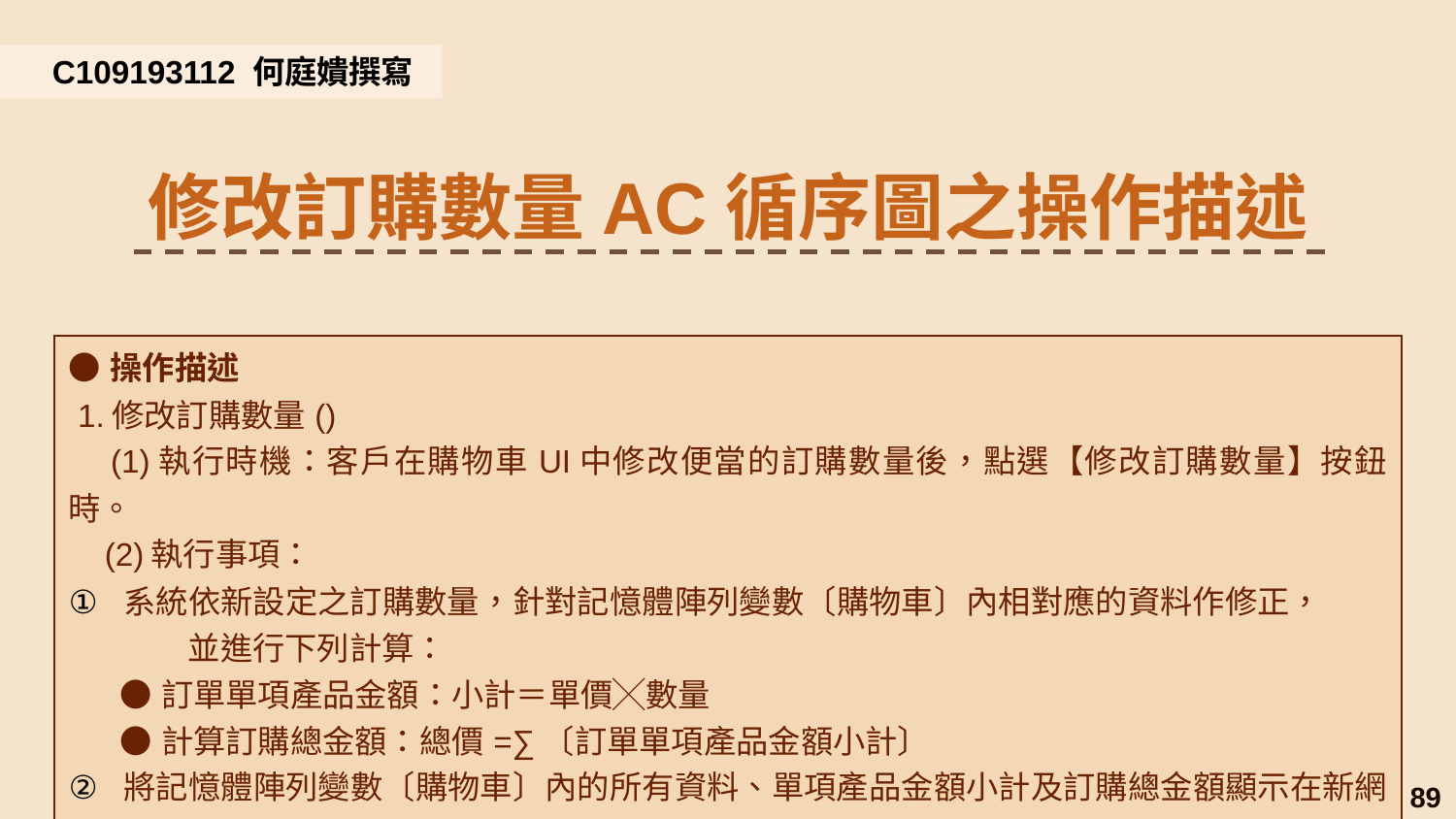

C109193112 何庭嬇撰寫
修改訂購數量AC循序圖之操作描述
| ●操作描述 1.修改訂購數量() (1)執行時機：客戶在購物車UI中修改便當的訂購數量後，點選【修改訂購數量】按鈕時。 (2)執行事項： 系統依新設定之訂購數量，針對記憶體陣列變數〔購物車〕內相對應的資料作修正，　　　　並進行下列計算： ●訂單單項產品金額：小計＝單價╳數量 ●計算訂購總金額：總價=∑〔訂單單項產品金額小計〕　 將記憶體陣列變數〔購物車〕內的所有資料、單項產品金額小計及訂購總金額顯示在新網頁購物車UI中。 |
| --- |
89